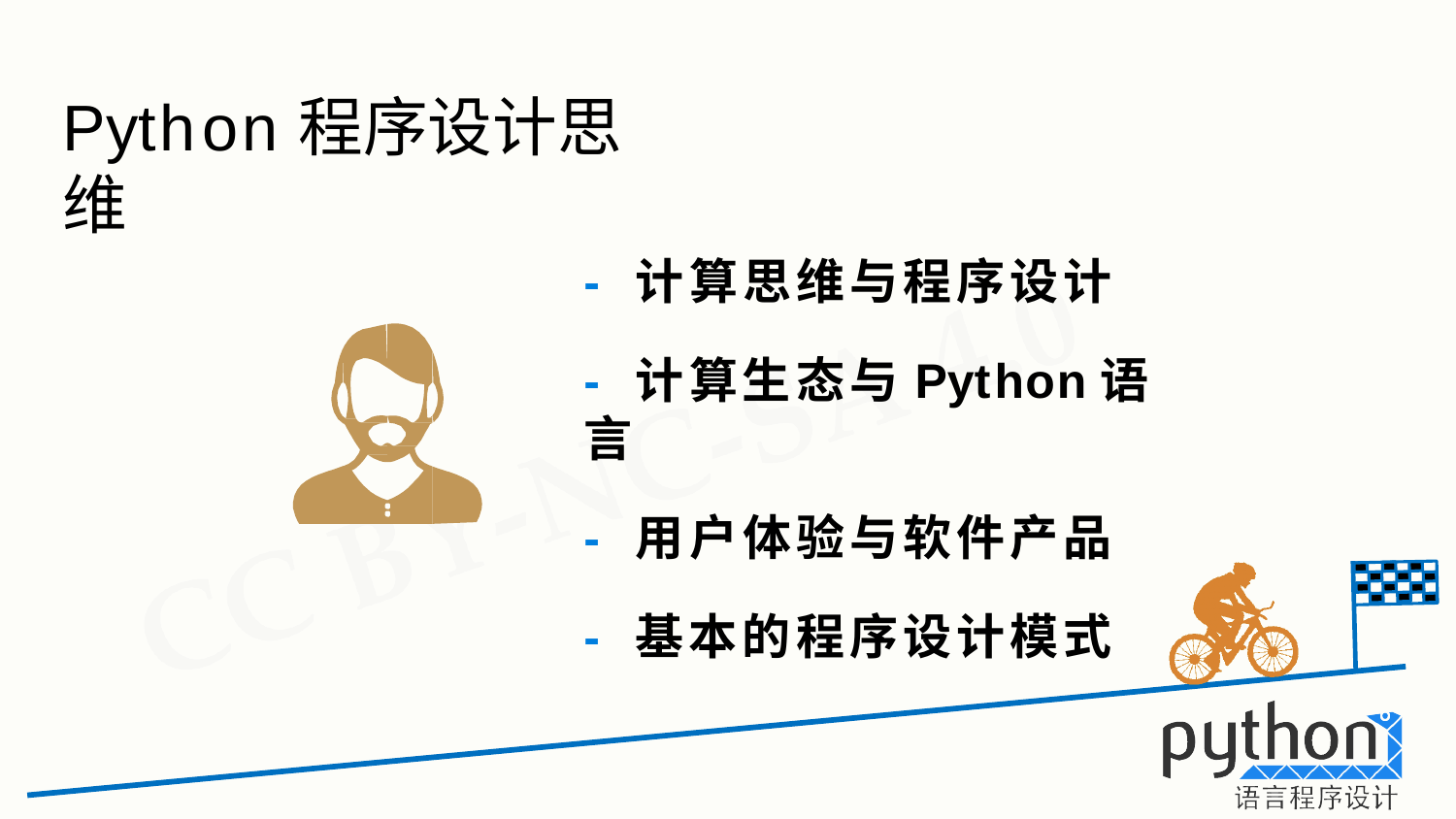

# Python程序设计思维
-	计算思维与程序设计
-	计算生态与Python语言
-	用户体验与软件产品
-	基本的程序设计模式